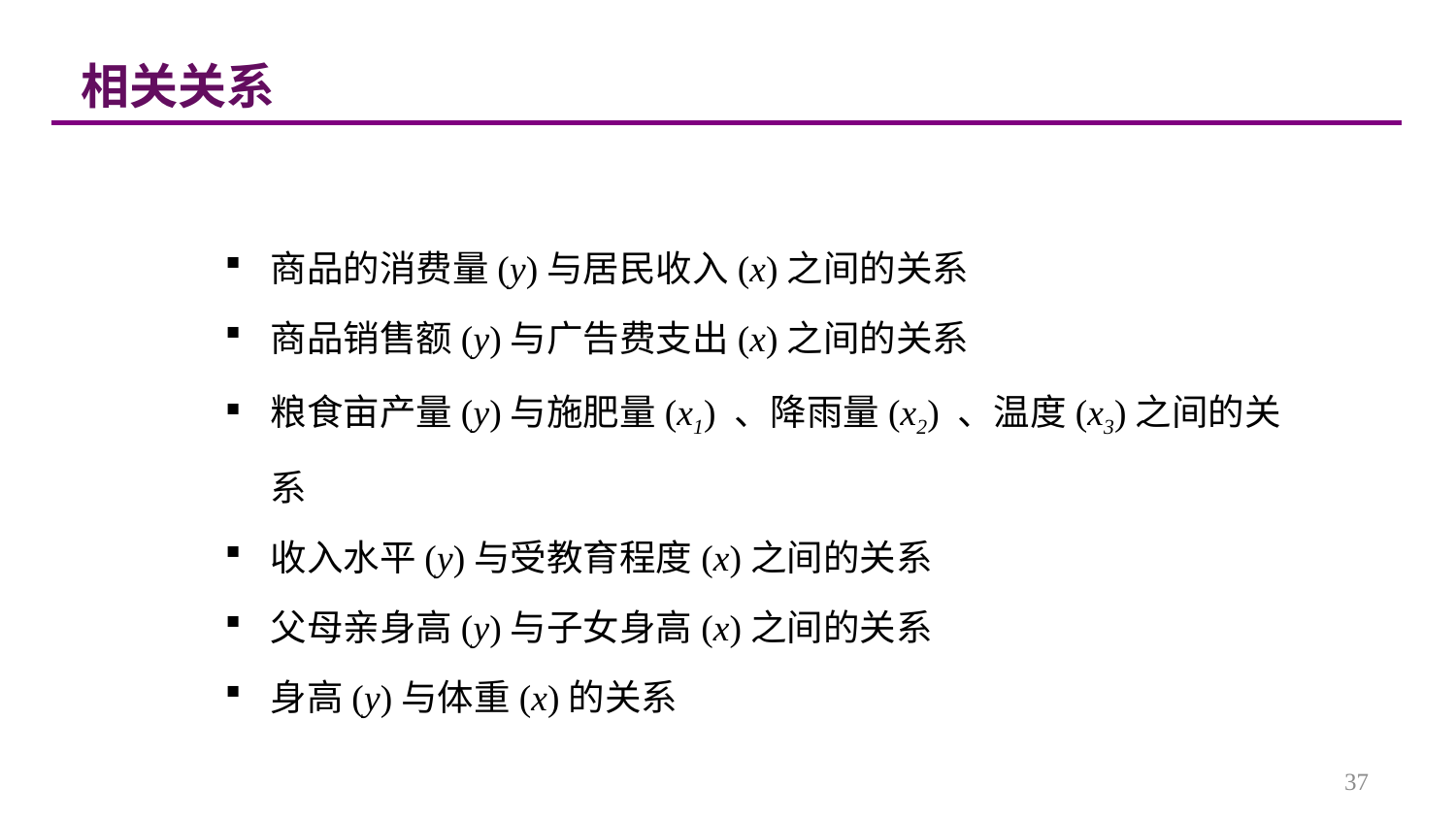

相关关系

商品的消费量(y)与居民收入(x)之间的关系
商品销售额(y)与广告费支出(x)之间的关系
粮食亩产量(y)与施肥量(x1) 、降雨量(x2) 、温度(x3)之间的关系
收入水平(y)与受教育程度(x)之间的关系
父母亲身高(y)与子女身高(x)之间的关系
身高(y)与体重(x)的关系
37